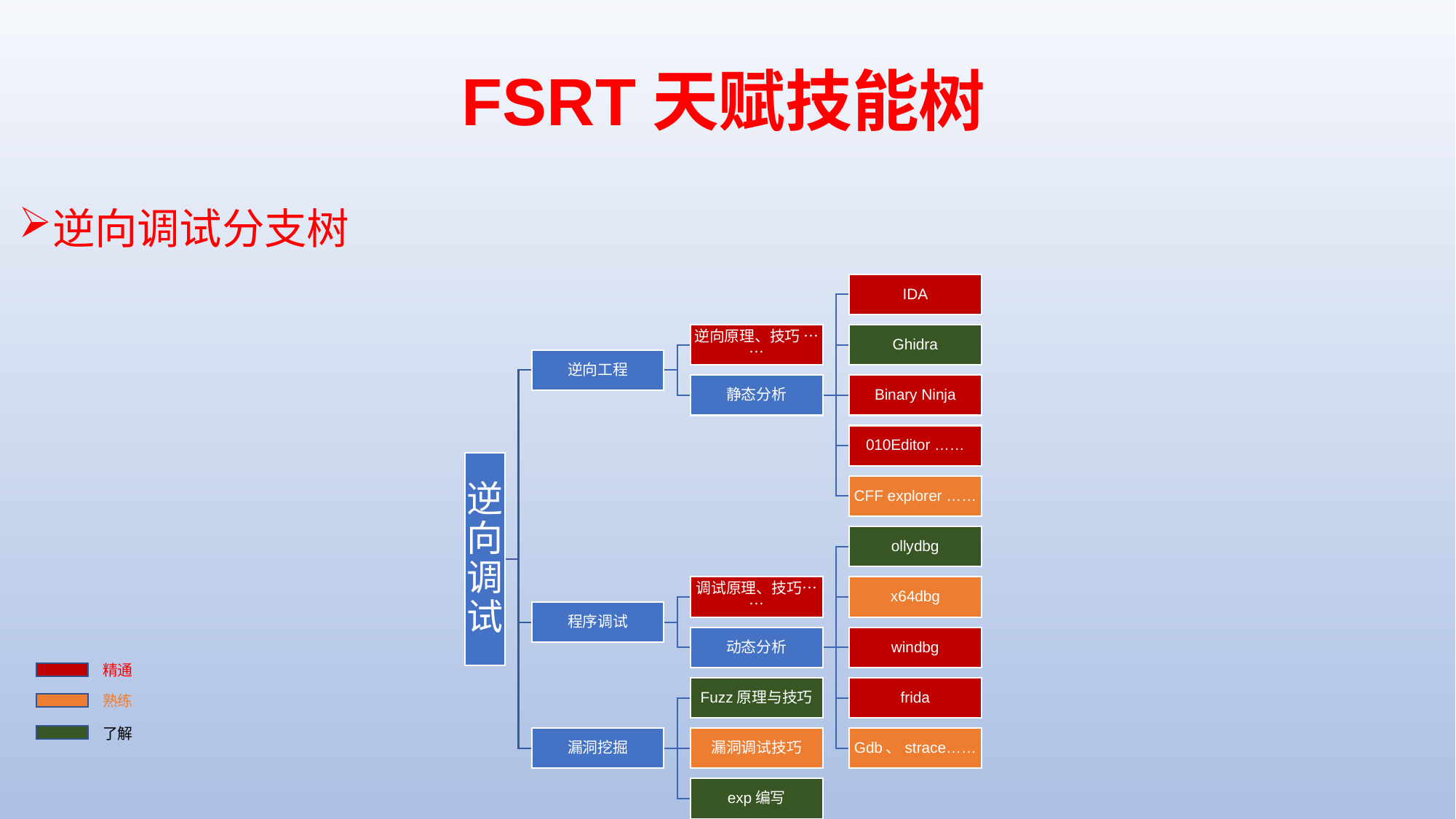

# FSRT天赋技能树
逆向调试分支树

逆向调试
逆向工程
逆向原理、技巧 ……
静态分析
IDA
Ghidra
Binary Ninja
010Editor ……
CFF explorer ……
程序调试
调试原理、技巧……
动态分析
ollydbg
x64dbg
windbg
frida
Gdb、strace……
漏洞挖掘
Fuzz原理与技巧
漏洞调试技巧
exp编写
精通

熟练

了解